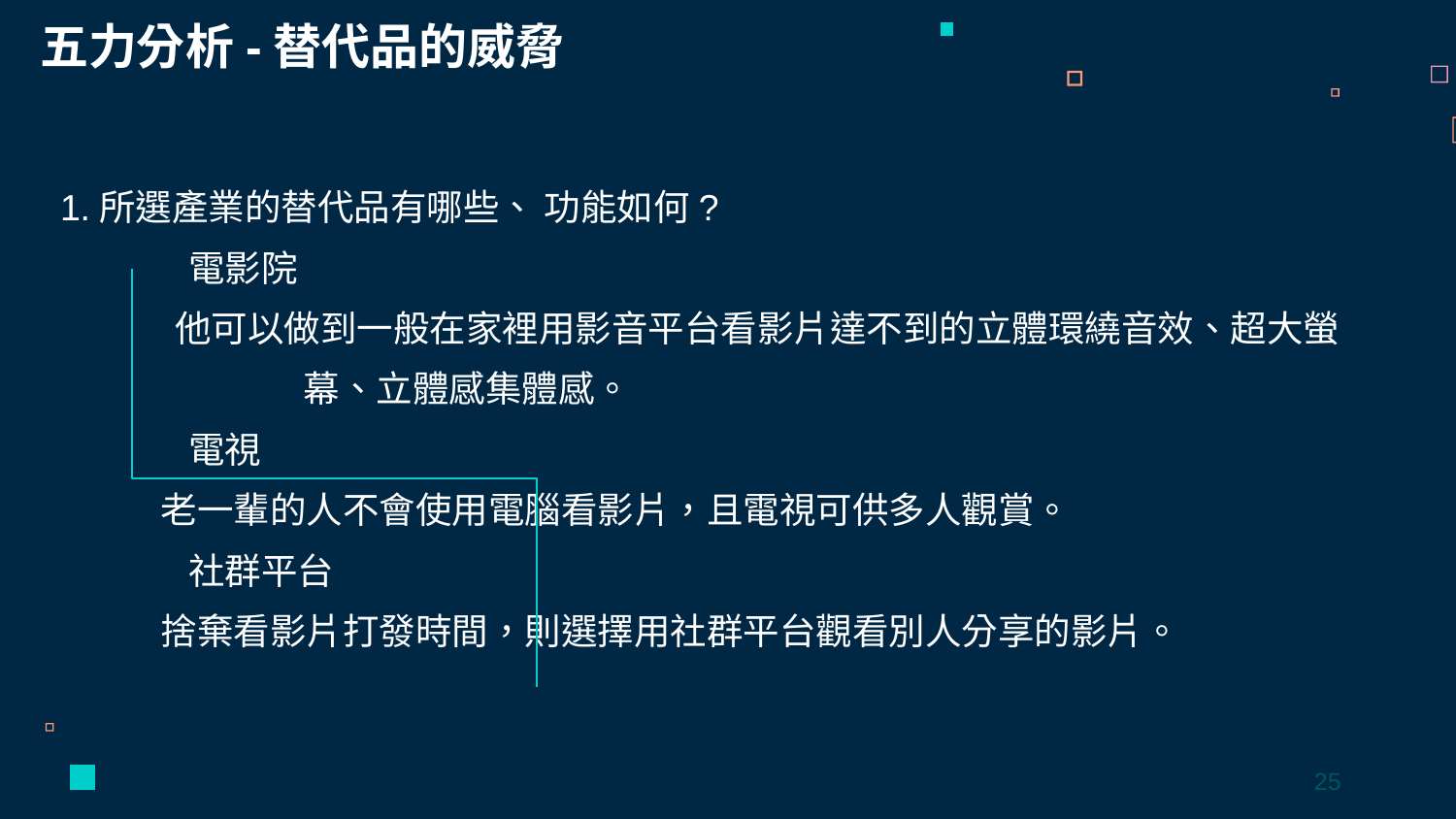

五力分析-替代品的威脅
1.所選產業的替代品有哪些、 功能如何?
	電影院
他可以做到一般在家裡用影音平台看影片達不到的立體環繞音效、超大螢幕、立體感集體感。
	電視
老一輩的人不會使用電腦看影片，且電視可供多人觀賞。
	社群平台
捨棄看影片打發時間，則選擇用社群平台觀看別人分享的影片。

25